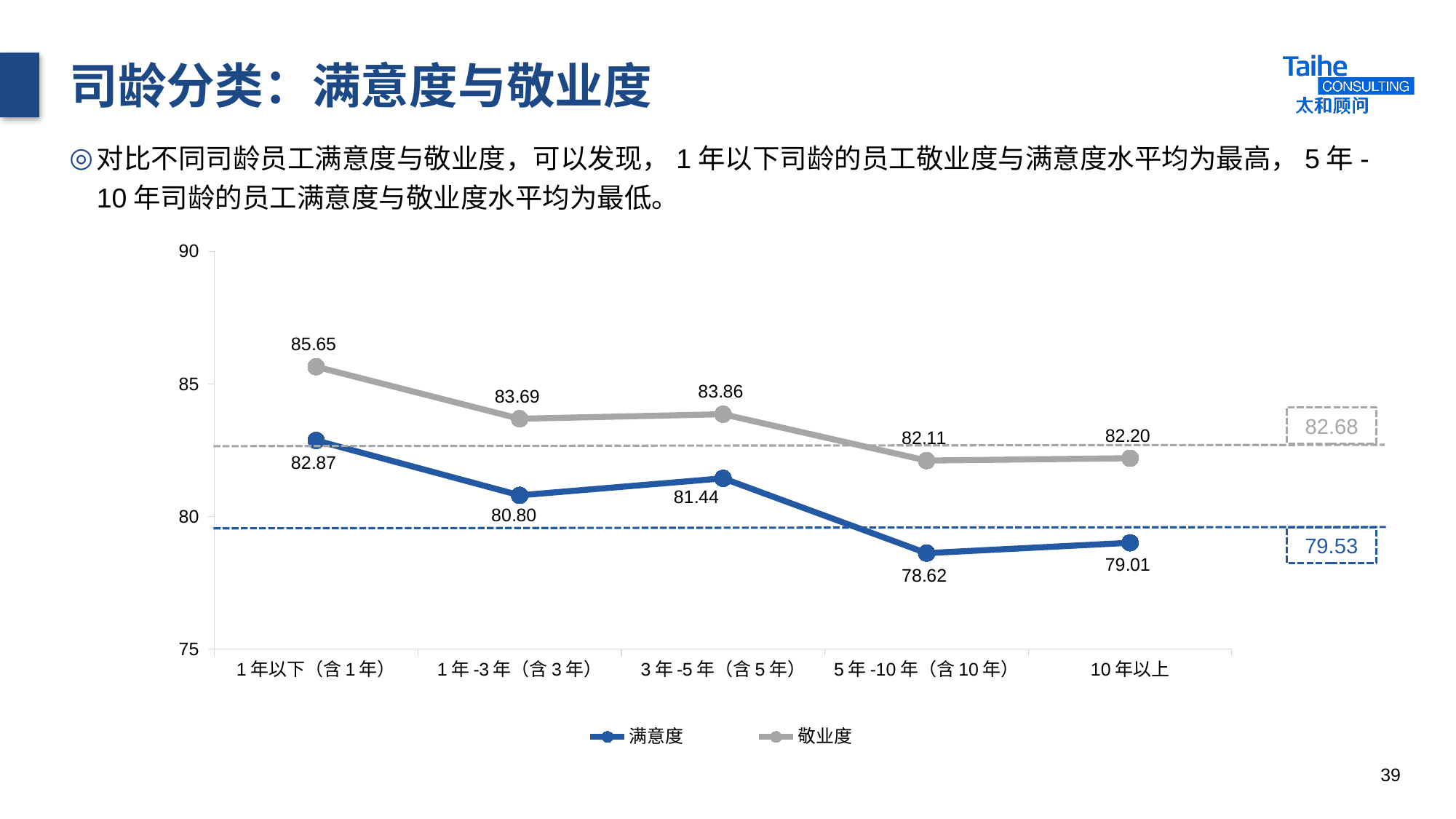

# 司龄分类：满意度与敬业度
对比不同司龄员工满意度与敬业度，可以发现，1年以下司龄的员工敬业度与满意度水平均为最高，5年-10年司龄的员工满意度与敬业度水平均为最低。

### Chart

| Category | 满意度 | 敬业度 |
|---|---|---|
| 1年以下（含1年） | 82.87 | 85.65 |
| 1年-3年（含3年） | 80.8 | 83.69 |
| 3年-5年（含5年） | 81.44 | 83.86 |
| 5年-10年（含10年） | 78.62 | 82.11 |
| 10年以上 | 79.01 | 82.2 |
82.68
79.53
39